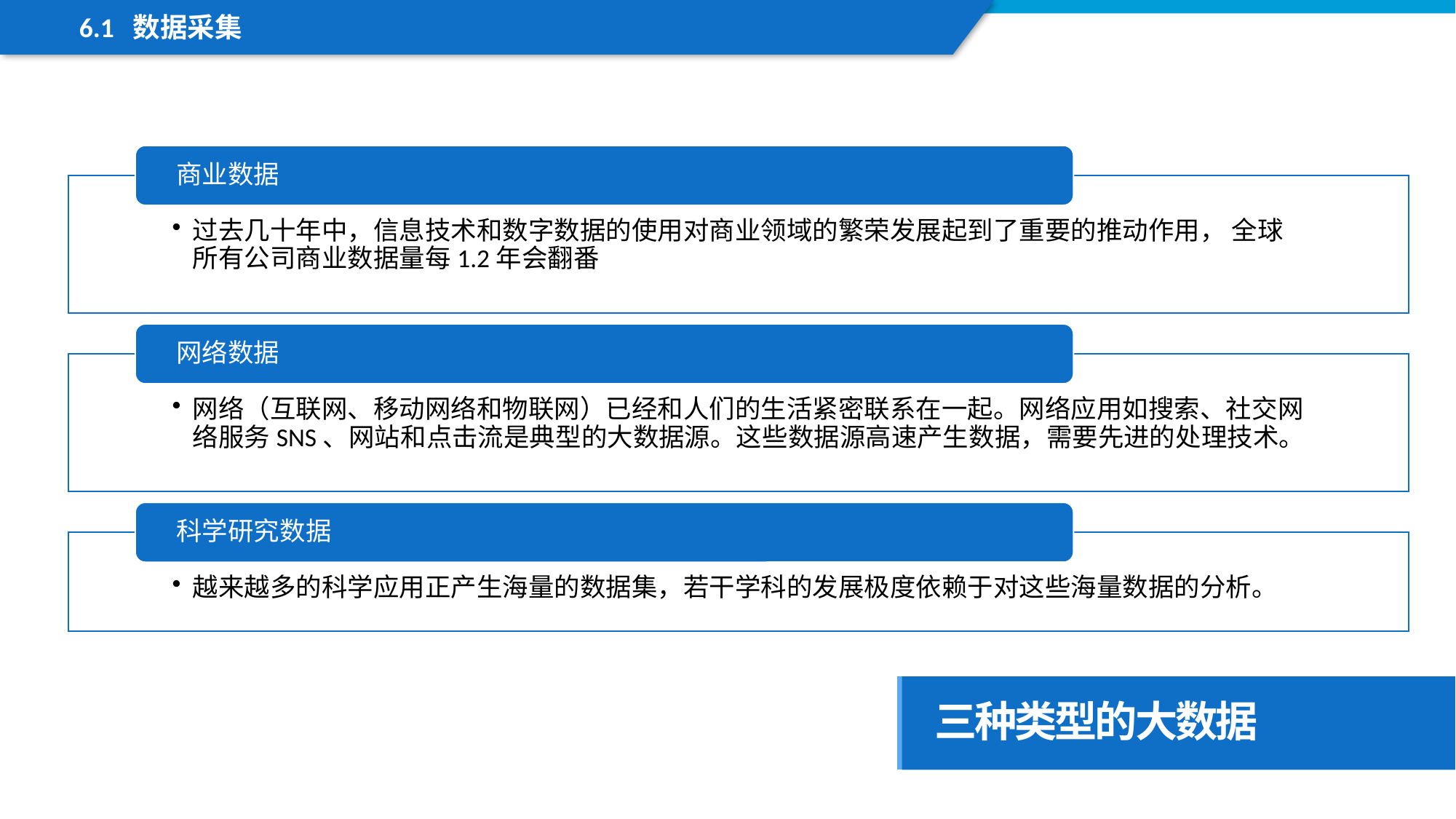

6.1  数据采集
过去几十年中，信息技术和数字数据的使用对商业领域的繁荣发展起到了重要的推动作用， 全球所有公司商业数据量每1.2年会翻番
商业数据
网络（互联网、移动网络和物联网）已经和人们的生活紧密联系在一起。网络应用如搜索、社交网络服务SNS、网站和点击流是典型的大数据源。这些数据源高速产生数据，需要先进的处理技术。
网络数据
越来越多的科学应用正产生海量的数据集，若干学科的发展极度依赖于对这些海量数据的分析。
科学研究数据
三种类型的大数据